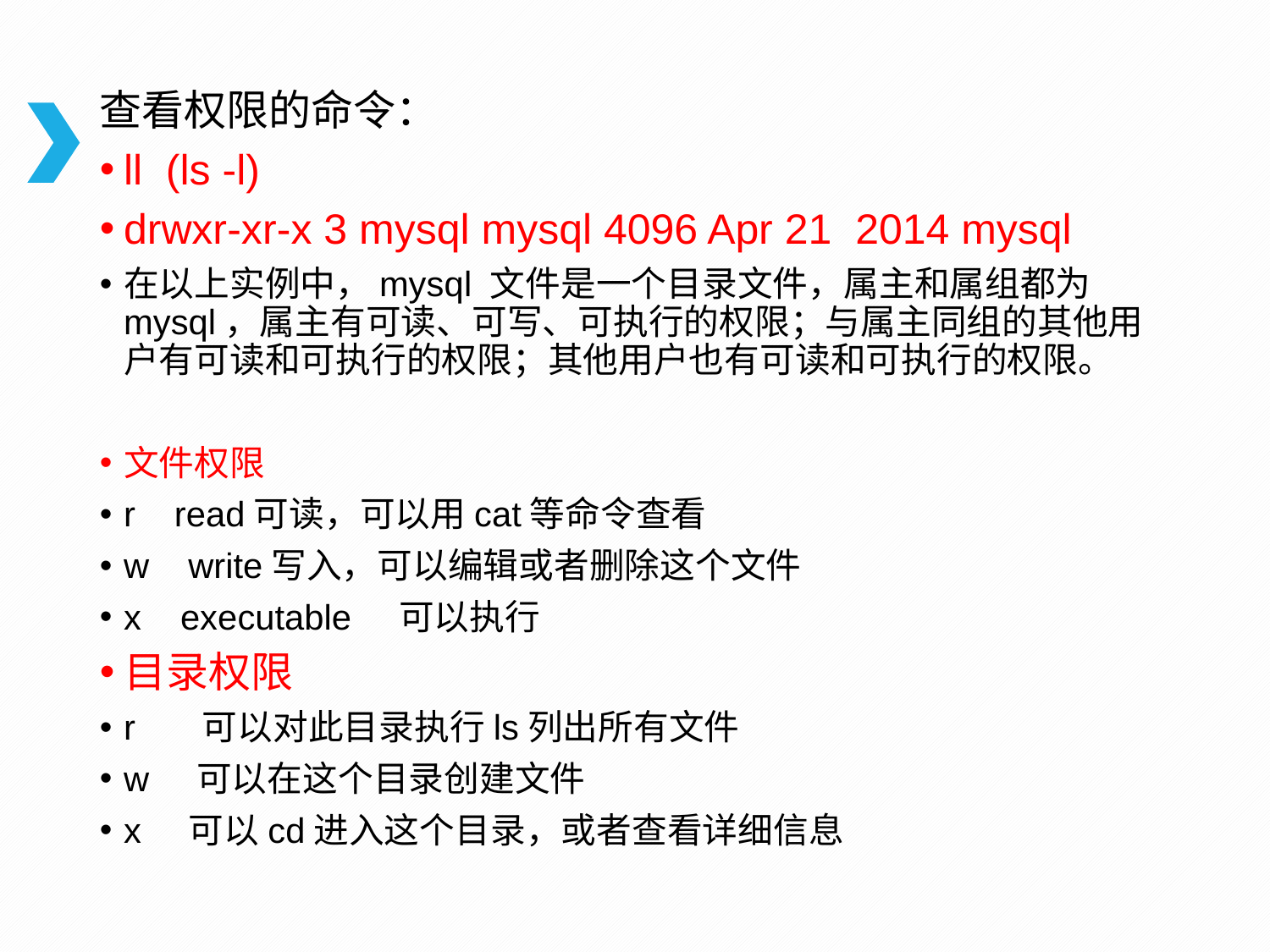

查看权限的命令：
ll  (ls -l)
drwxr-xr-x 3 mysql mysql 4096 Apr 21  2014 mysql
在以上实例中，mysql 文件是一个目录文件，属主和属组都为 mysql，属主有可读、可写、可执行的权限；与属主同组的其他用户有可读和可执行的权限；其他用户也有可读和可执行的权限。

文件权限
r    read可读，可以用cat等命令查看
w    write写入，可以编辑或者删除这个文件
x    executable    可以执行
目录权限
r      可以对此目录执行ls列出所有文件
w    可以在这个目录创建文件
x    可以cd进入这个目录，或者查看详细信息